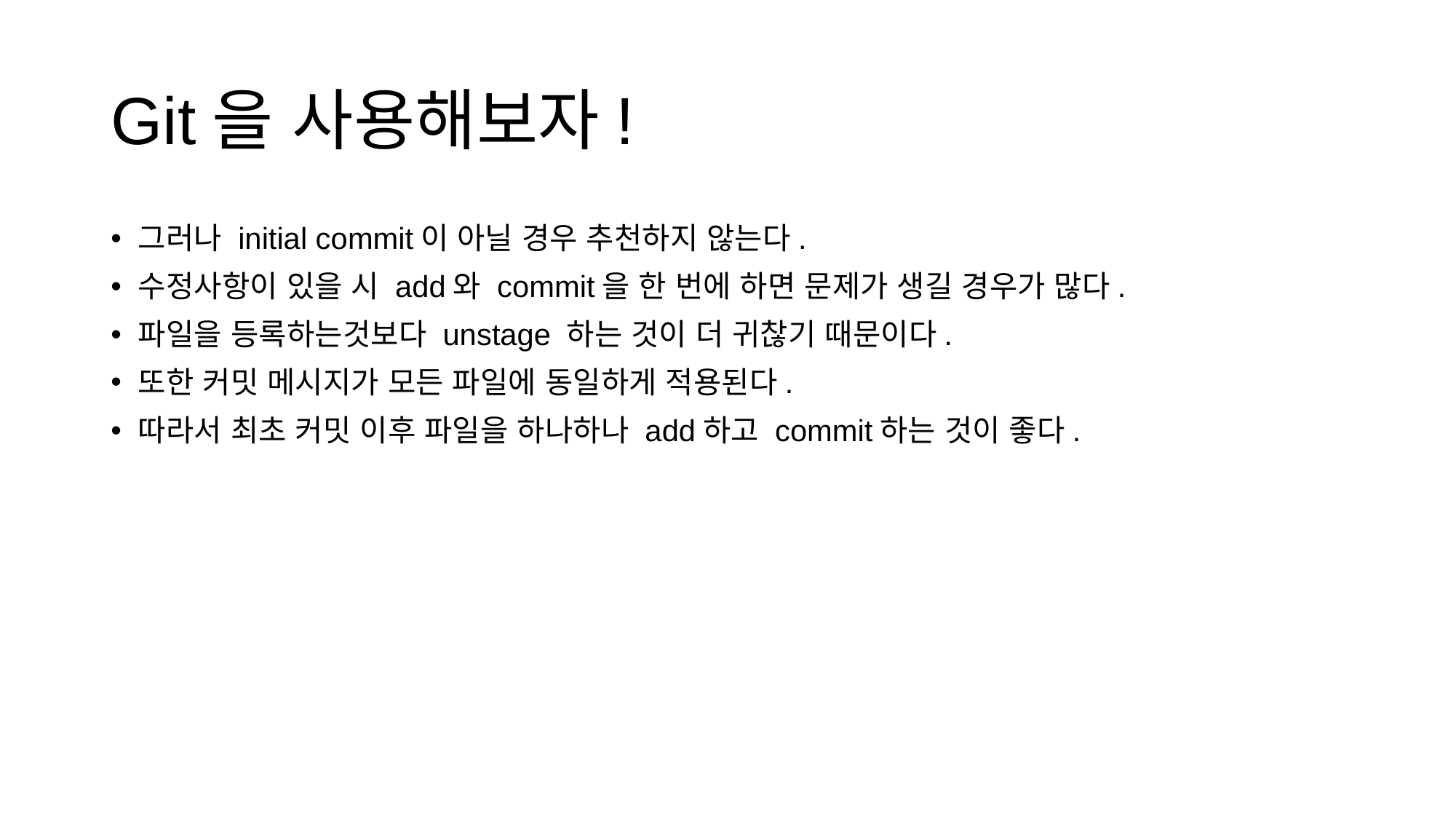

# Git을 사용해보자!
그러나 initial commit이 아닐 경우 추천하지 않는다.
수정사항이 있을 시 add와 commit을 한 번에 하면 문제가 생길 경우가 많다.
파일을 등록하는것보다 unstage 하는 것이 더 귀찮기 때문이다.
또한 커밋 메시지가 모든 파일에 동일하게 적용된다.
따라서 최초 커밋 이후 파일을 하나하나 add하고 commit하는 것이 좋다.